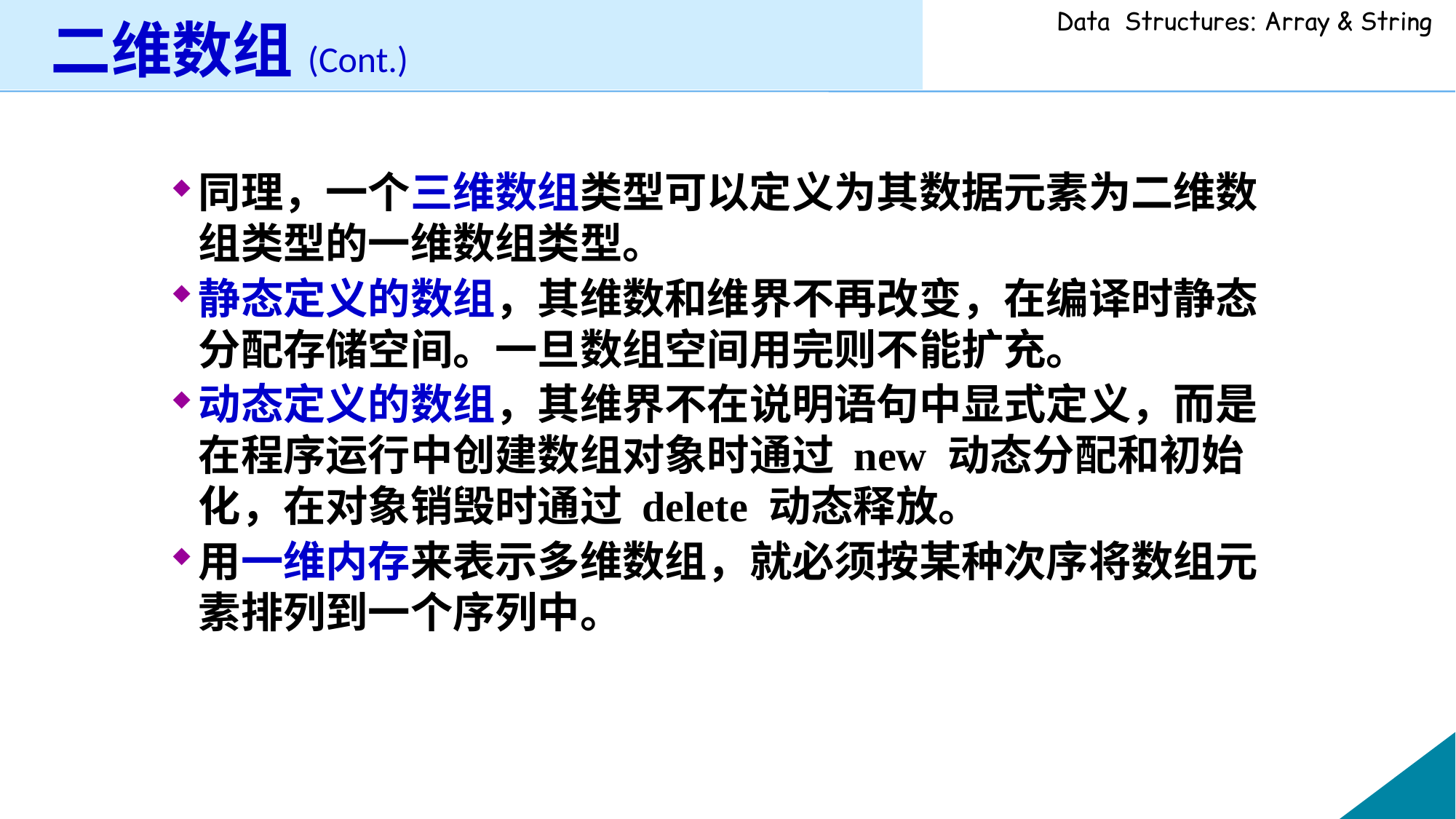

# 二维数组(Cont.)
同理，一个三维数组类型可以定义为其数据元素为二维数组类型的一维数组类型。
静态定义的数组，其维数和维界不再改变，在编译时静态分配存储空间。一旦数组空间用完则不能扩充。
动态定义的数组，其维界不在说明语句中显式定义，而是在程序运行中创建数组对象时通过 new 动态分配和初始化，在对象销毁时通过 delete 动态释放。
用一维内存来表示多维数组，就必须按某种次序将数组元素排列到一个序列中。